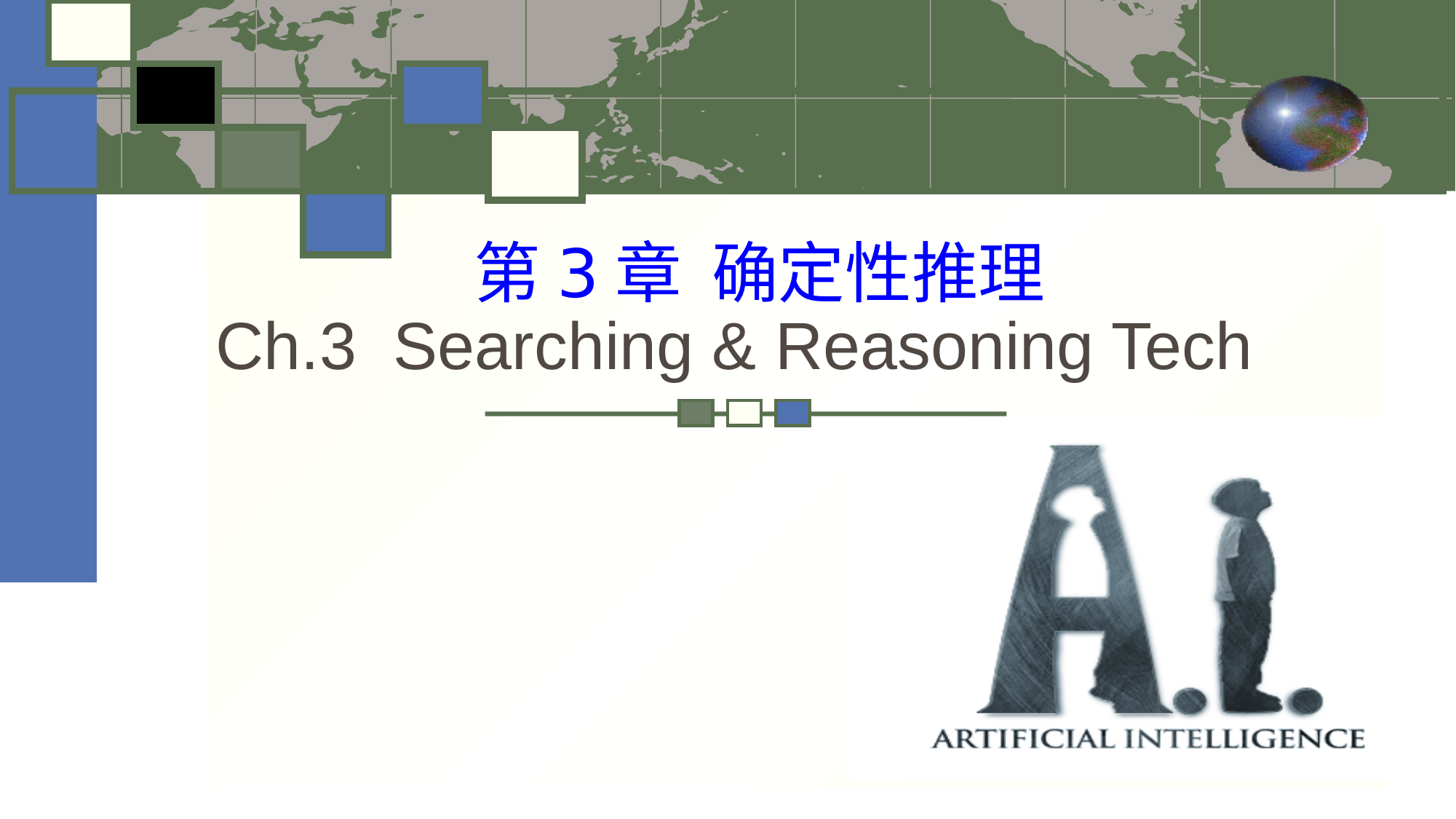

第3章  确定性推理
Ch.3  Searching & Reasoning Tech